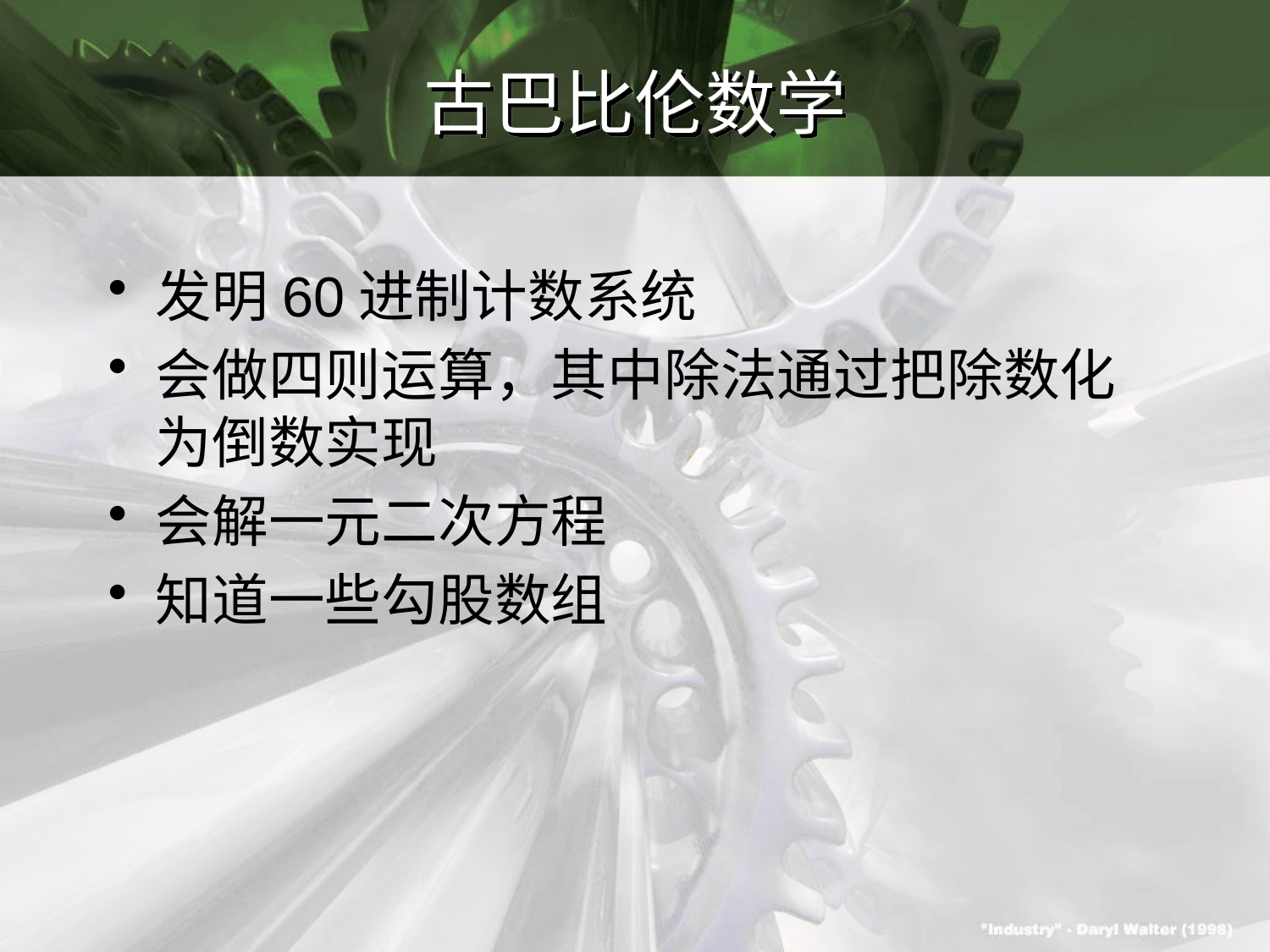

# 古巴比伦数学
发明60进制计数系统
会做四则运算，其中除法通过把除数化为倒数实现
会解一元二次方程
知道一些勾股数组